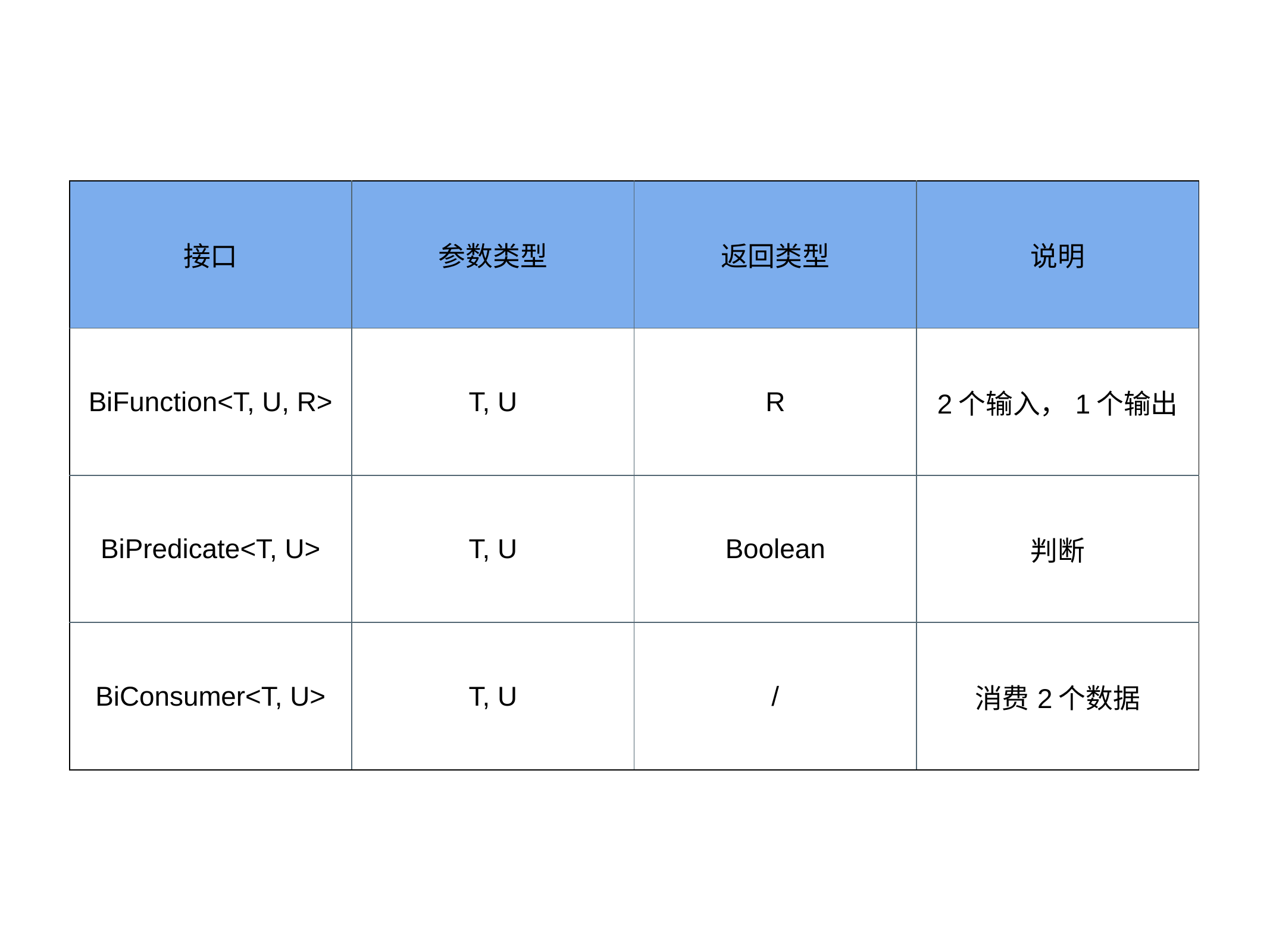

| 接口 | 参数类型 | 返回类型 | 说明 |
| --- | --- | --- | --- |
| BiFunction<T, U, R> | T, U | R | 2个输入，1个输出 |
| BiPredicate<T, U> | T, U | Boolean | 判断 |
| BiConsumer<T, U> | T, U | / | 消费2个数据 |